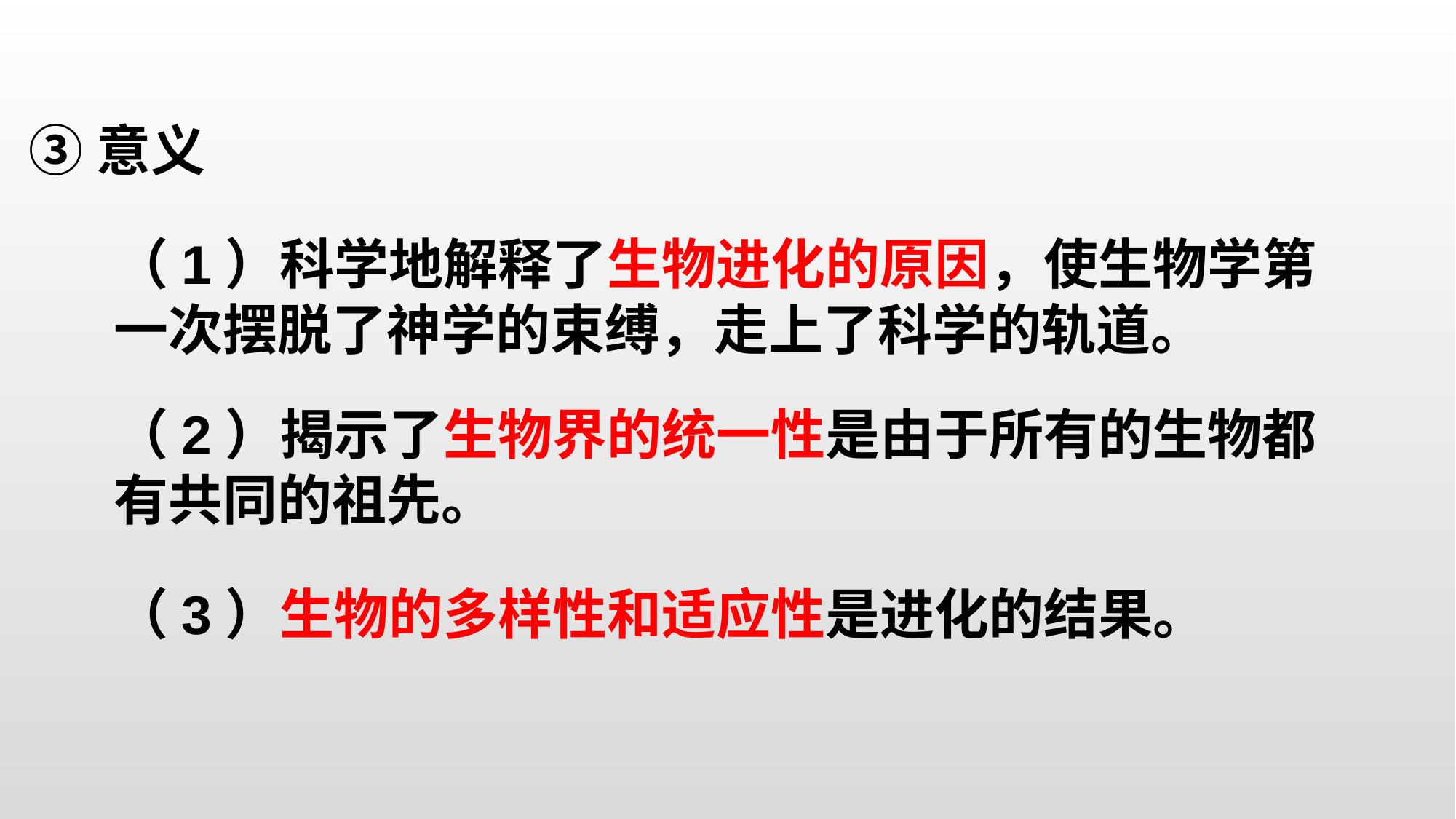

③意义
（1）科学地解释了生物进化的原因，使生物学第一次摆脱了神学的束缚，走上了科学的轨道。
（2）揭示了生物界的统一性是由于所有的生物都有共同的祖先。
（3）生物的多样性和适应性是进化的结果。